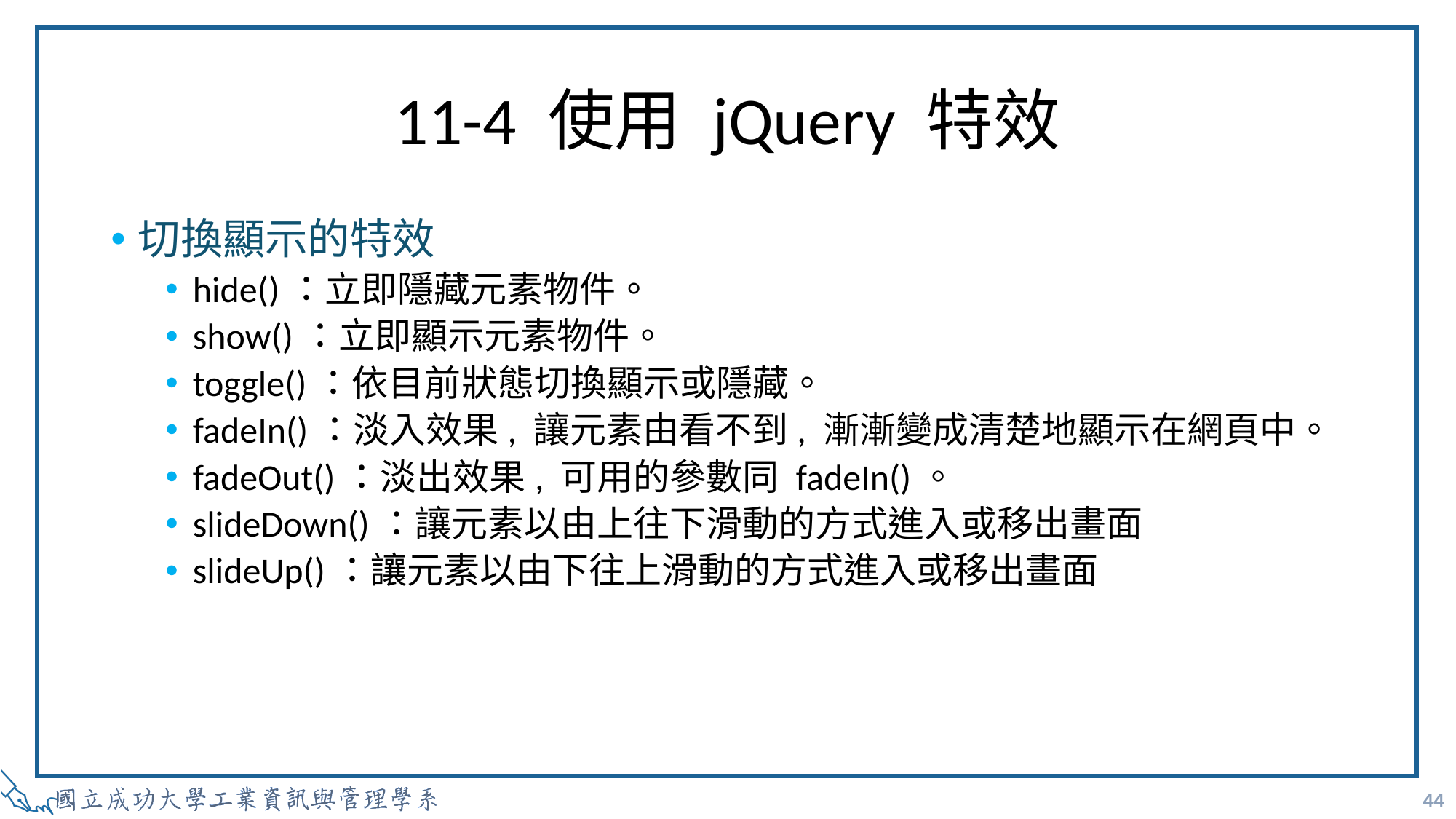

# 11-4 使用 jQuery 特效
切換顯示的特效
hide()：立即隱藏元素物件。
show()：立即顯示元素物件。
toggle()：依目前狀態切換顯示或隱藏。
fadeIn()：淡入效果, 讓元素由看不到, 漸漸變成清楚地顯示在網頁中。
fadeOut()：淡出效果, 可用的參數同 fadeIn()。
slideDown()：讓元素以由上往下滑動的方式進入或移出畫面
slideUp()：讓元素以由下往上滑動的方式進入或移出畫面
44